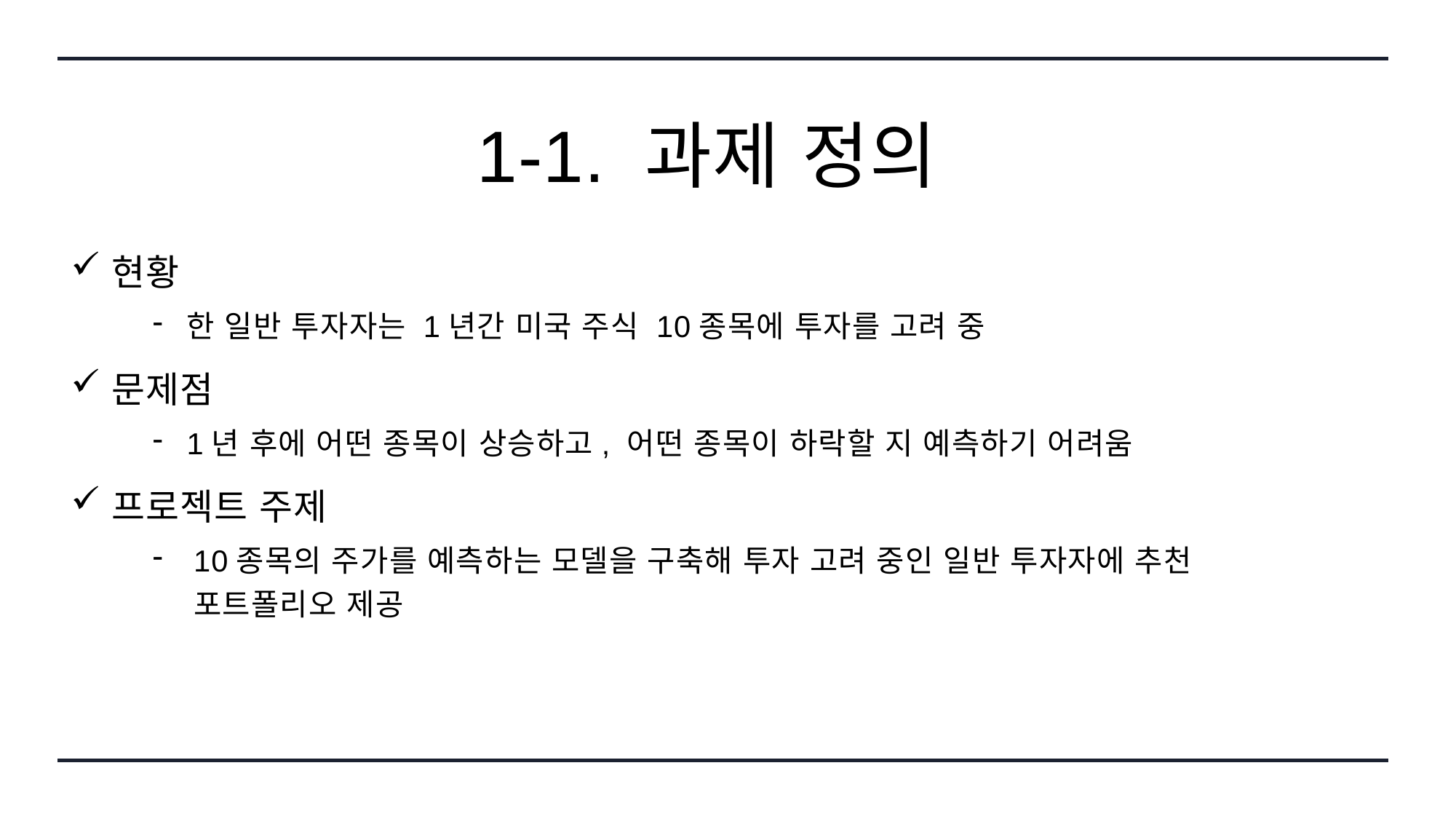

# 1-1. 과제 정의
현황
한 일반 투자자는 1년간 미국 주식 10종목에 투자를 고려 중
문제점
1년 후에 어떤 종목이 상승하고, 어떤 종목이 하락할 지 예측하기 어려움
프로젝트 주제
10종목의 주가를 예측하는 모델을 구축해 투자 고려 중인 일반 투자자에 추천 포트폴리오 제공